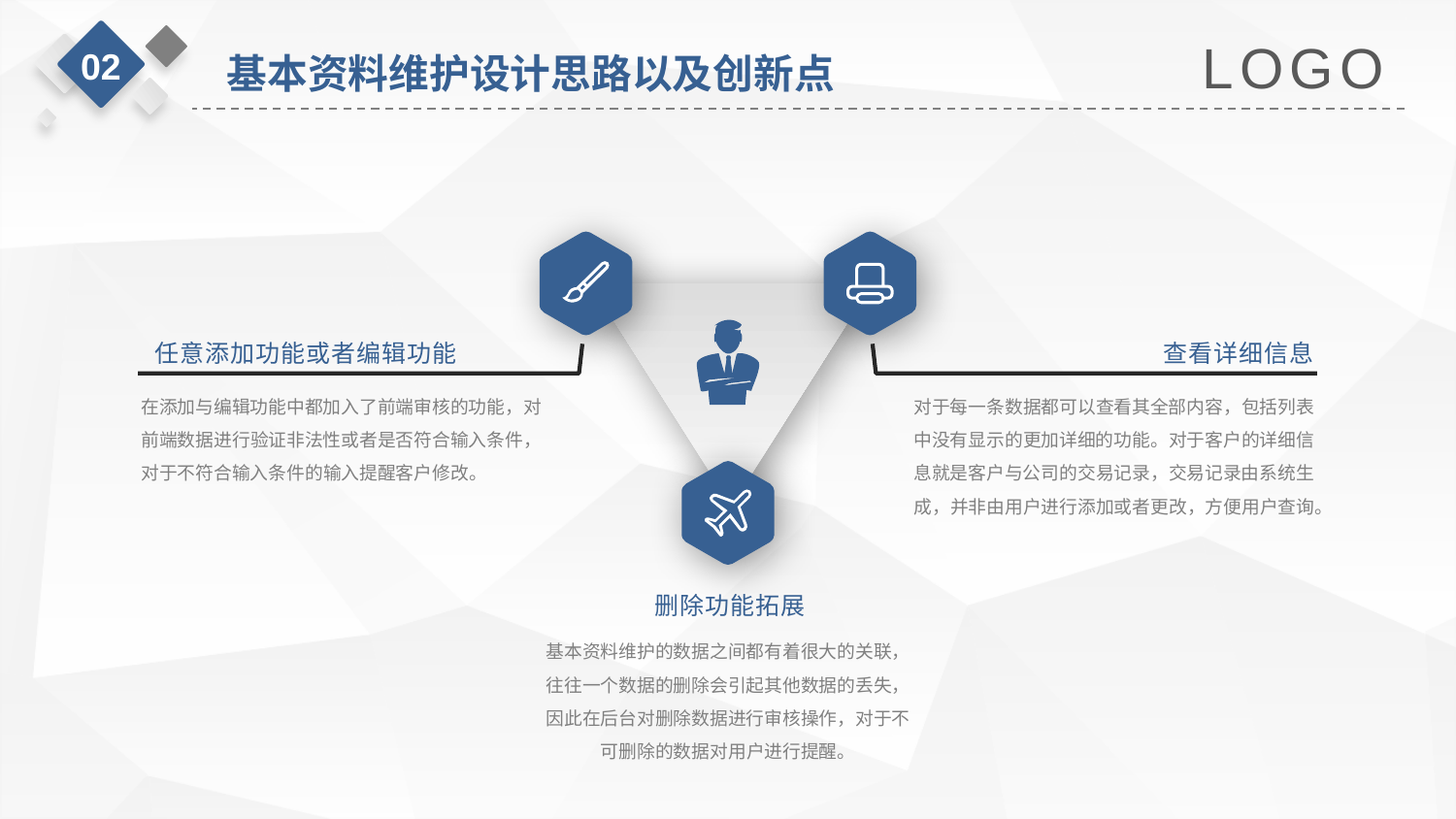

LOGO

02

基本资料维护设计思路以及创新点

查看详细信息
任意添加功能或者编辑功能

在添加与编辑功能中都加入了前端审核的功能，对前端数据进行验证非法性或者是否符合输入条件，对于不符合输入条件的输入提醒客户修改。
对于每一条数据都可以查看其全部内容，包括列表中没有显示的更加详细的功能。对于客户的详细信息就是客户与公司的交易记录，交易记录由系统生成，并非由用户进行添加或者更改，方便用户查询。

删除功能拓展
基本资料维护的数据之间都有着很大的关联，往往一个数据的删除会引起其他数据的丢失，因此在后台对删除数据进行审核操作，对于不可删除的数据对用户进行提醒。